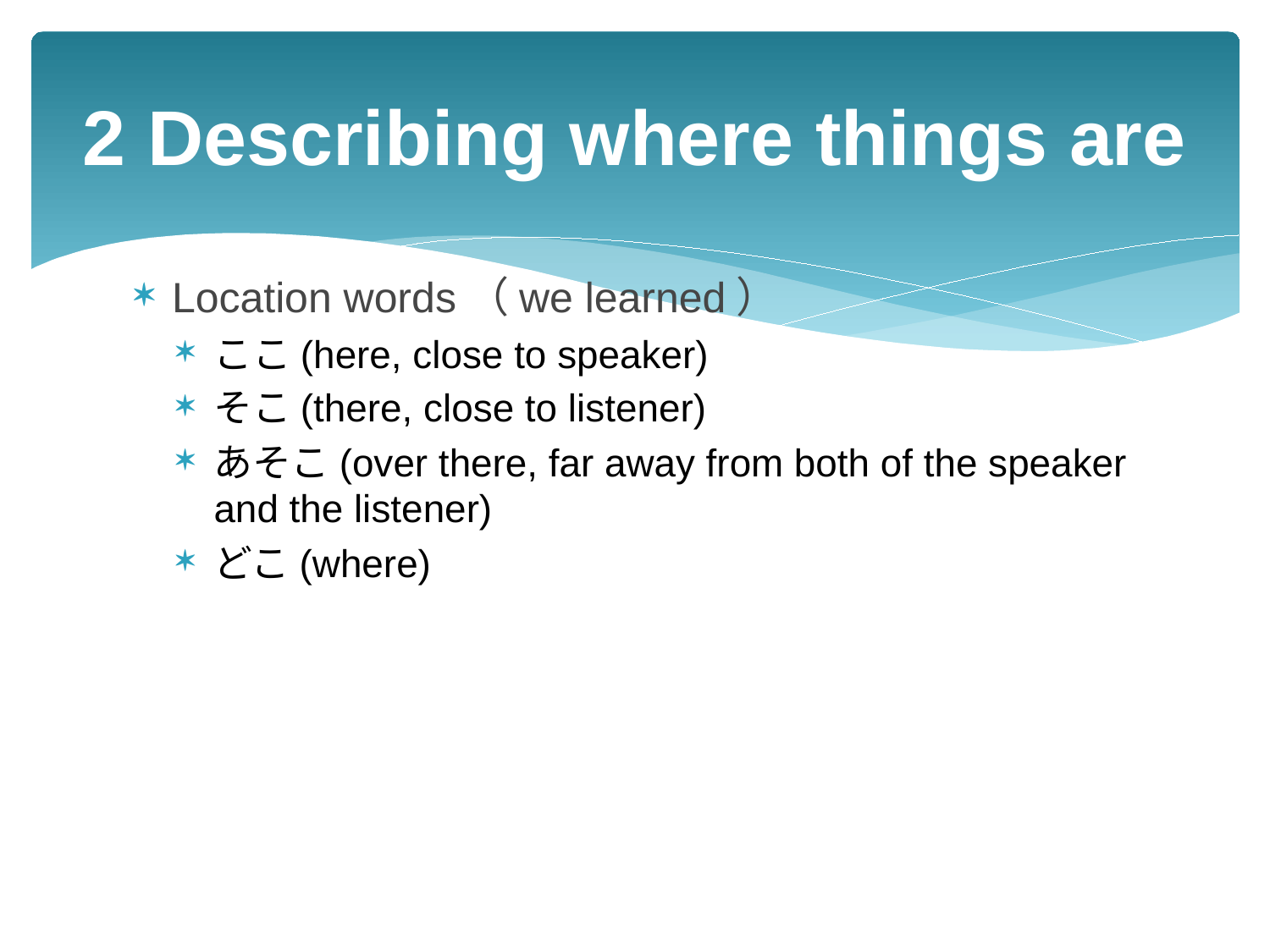

# 2 Describing where things are
Location words（we learned）
ここ(here, close to speaker)
そこ(there, close to listener)
あそこ(over there, far away from both of the speaker and the listener)
どこ(where)